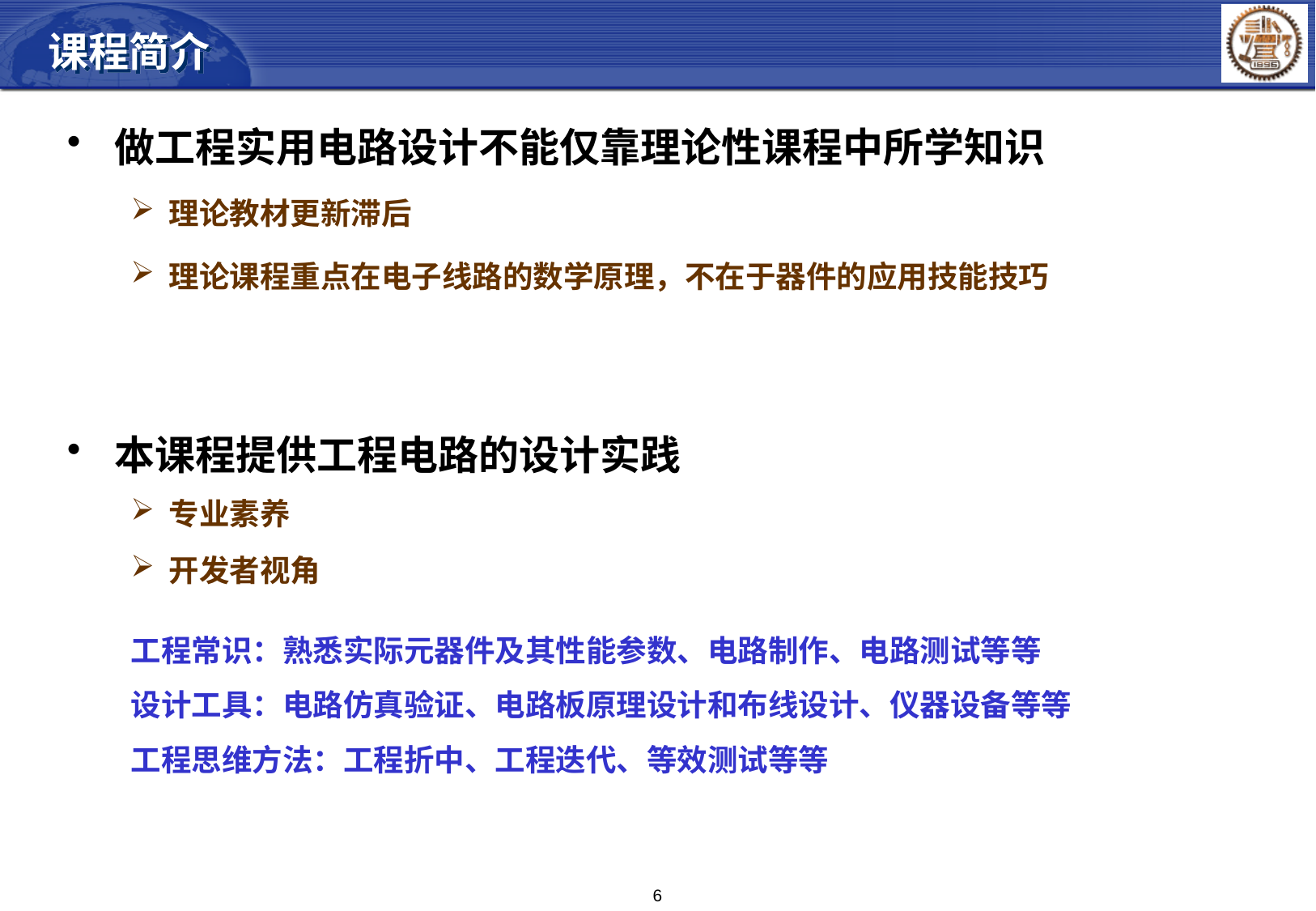

课程简介
 做工程实用电路设计不能仅靠理论性课程中所学知识
理论教材更新滞后
理论课程重点在电子线路的数学原理，不在于器件的应用技能技巧
 本课程提供工程电路的设计实践
专业素养
开发者视角
工程常识：熟悉实际元器件及其性能参数、电路制作、电路测试等等
设计工具：电路仿真验证、电路板原理设计和布线设计、仪器设备等等
工程思维方法：工程折中、工程迭代、等效测试等等
6